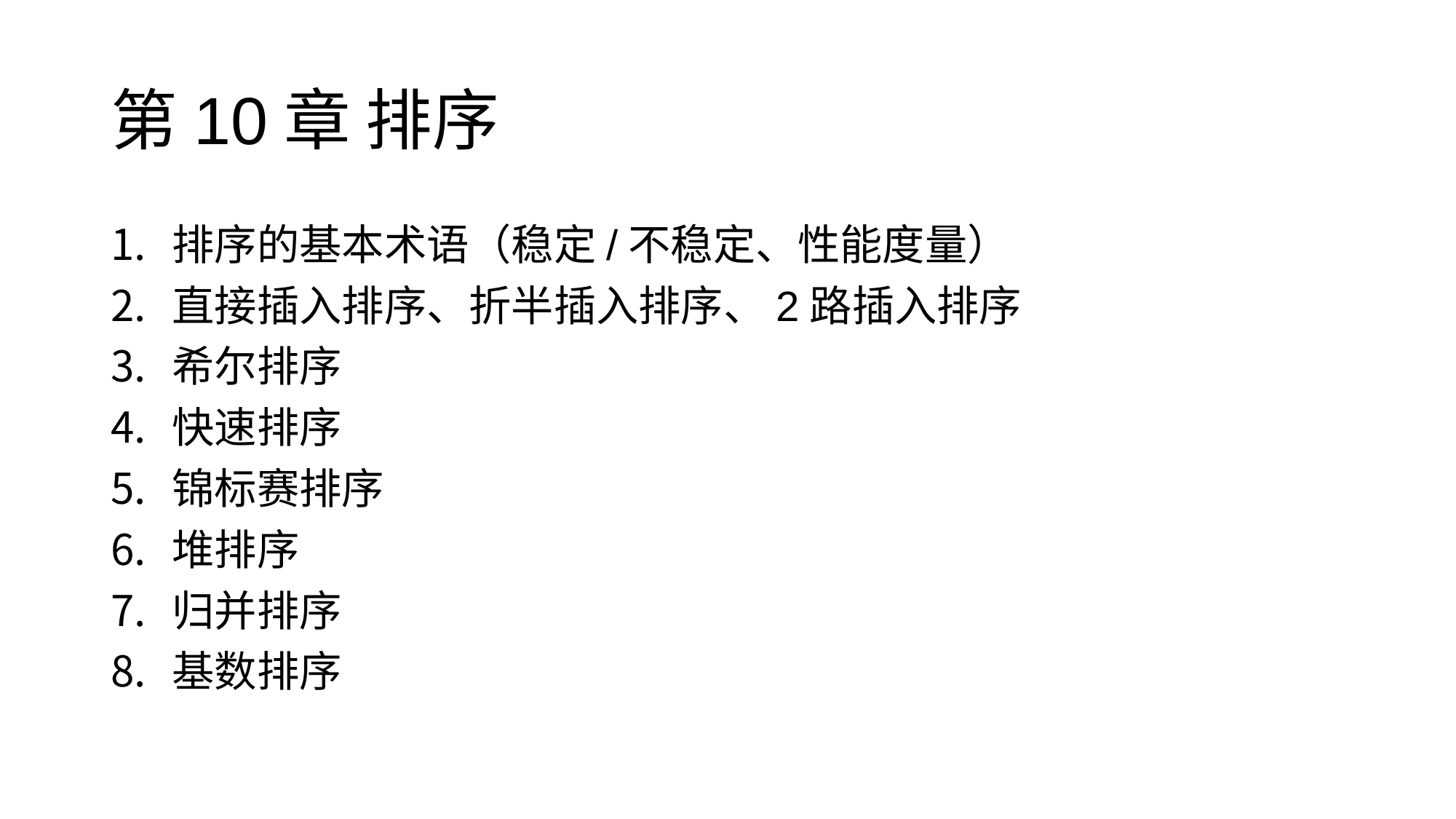

# 第10章 排序
排序的基本术语（稳定/不稳定、性能度量）
直接插入排序、折半插入排序、2路插入排序
希尔排序
快速排序
锦标赛排序
堆排序
归并排序
基数排序